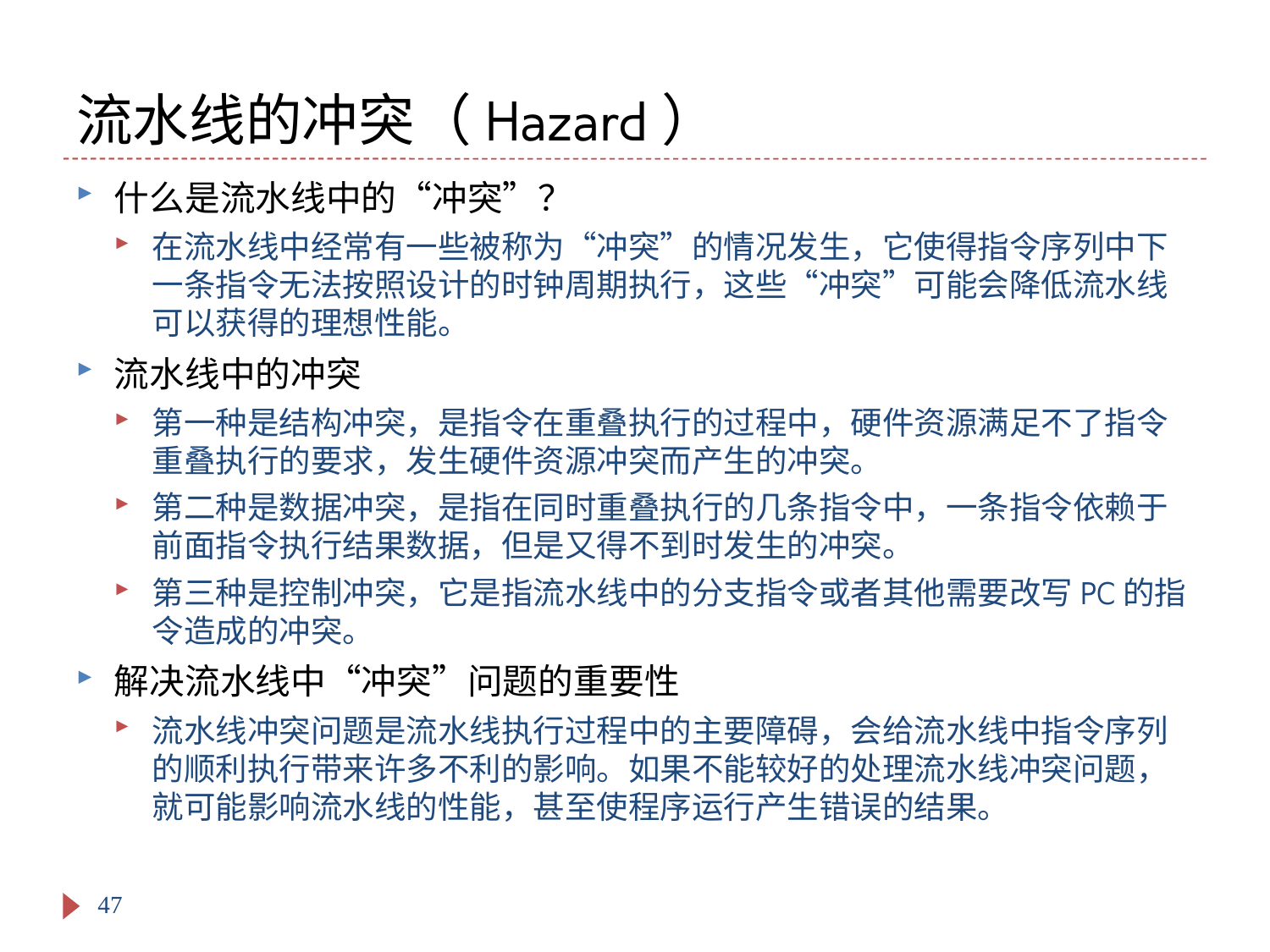

# 流水线的冲突（Hazard）
什么是流水线中的“冲突”？
在流水线中经常有一些被称为“冲突”的情况发生，它使得指令序列中下一条指令无法按照设计的时钟周期执行，这些“冲突”可能会降低流水线可以获得的理想性能。
流水线中的冲突
第一种是结构冲突，是指令在重叠执行的过程中，硬件资源满足不了指令重叠执行的要求，发生硬件资源冲突而产生的冲突。
第二种是数据冲突，是指在同时重叠执行的几条指令中，一条指令依赖于前面指令执行结果数据，但是又得不到时发生的冲突。
第三种是控制冲突，它是指流水线中的分支指令或者其他需要改写PC的指令造成的冲突。
解决流水线中“冲突”问题的重要性
流水线冲突问题是流水线执行过程中的主要障碍，会给流水线中指令序列的顺利执行带来许多不利的影响。如果不能较好的处理流水线冲突问题，就可能影响流水线的性能，甚至使程序运行产生错误的结果。
47